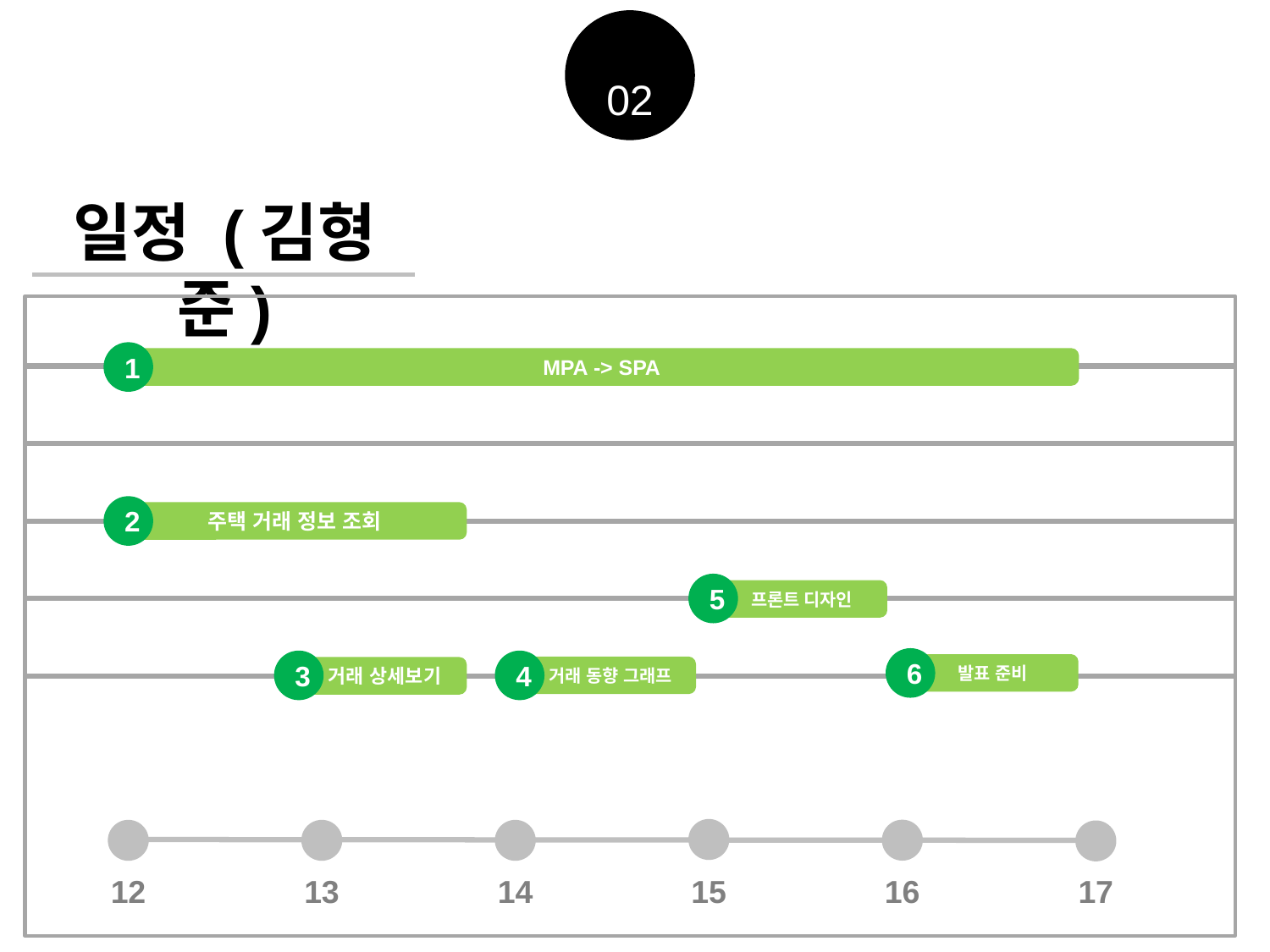

02
일정 (김형준)

1
MPA -> SPA
2
주택 거래 정보 조회
5
프론트 디자인
6
4
3
발표 준비
거래 동향 그래프
거래 상세보기

12
13
14
15
16
17